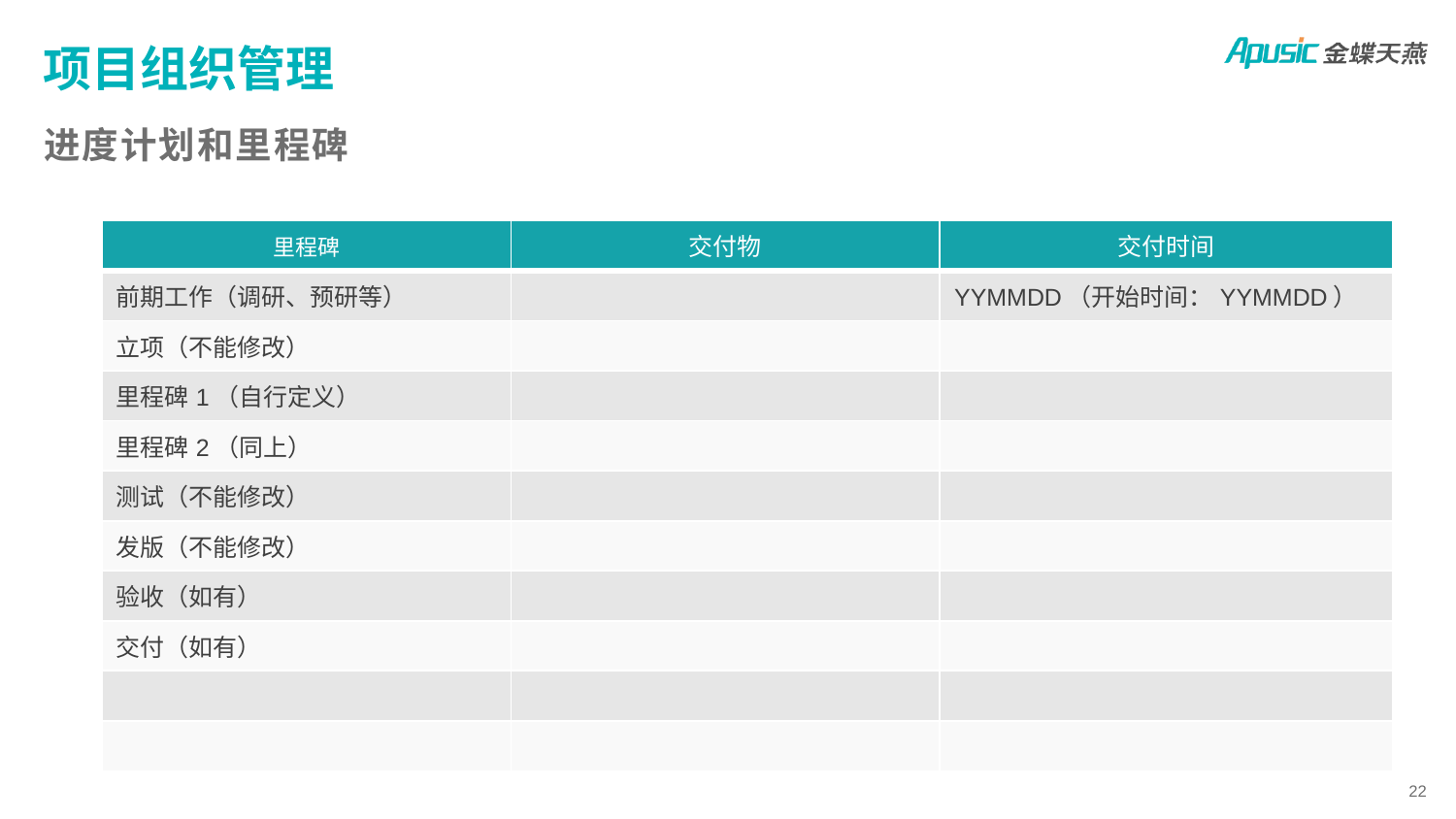

# 项目组织管理
进度计划和里程碑
| 里程碑 | 交付物 | 交付时间 |
| --- | --- | --- |
| 前期工作（调研、预研等） |  | YYMMDD（开始时间：YYMMDD） |
| 立项（不能修改） |  |  |
| 里程碑1（自行定义） |  |  |
| 里程碑2（同上） |  |  |
| 测试（不能修改） |  |  |
| 发版（不能修改） |  |  |
| 验收（如有） |  |  |
| 交付（如有） |  |  |
|  |  |  |
|  |  |  |